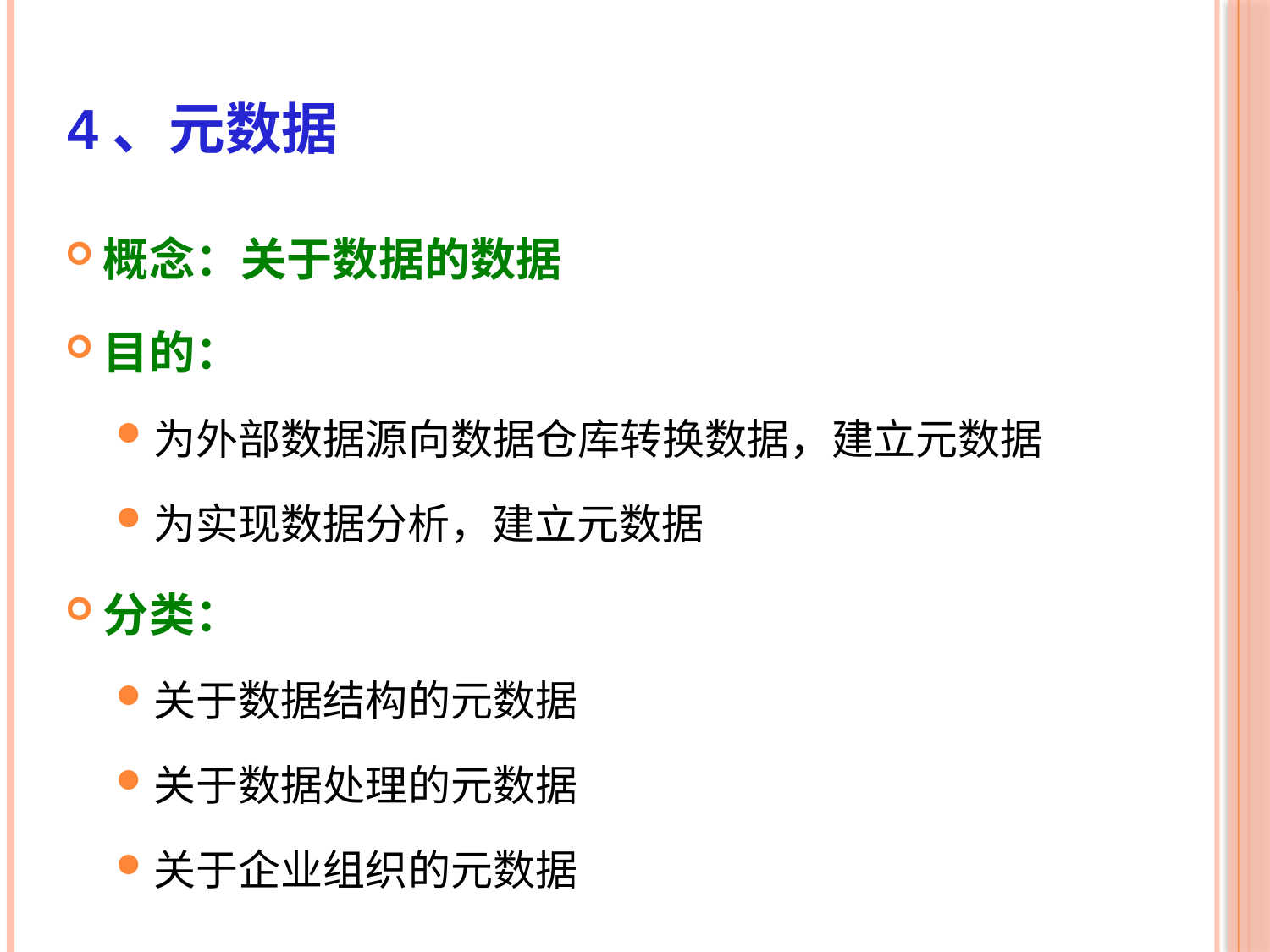

# 4、元数据
概念：关于数据的数据
目的：
为外部数据源向数据仓库转换数据，建立元数据
为实现数据分析，建立元数据
分类：
关于数据结构的元数据
关于数据处理的元数据
关于企业组织的元数据